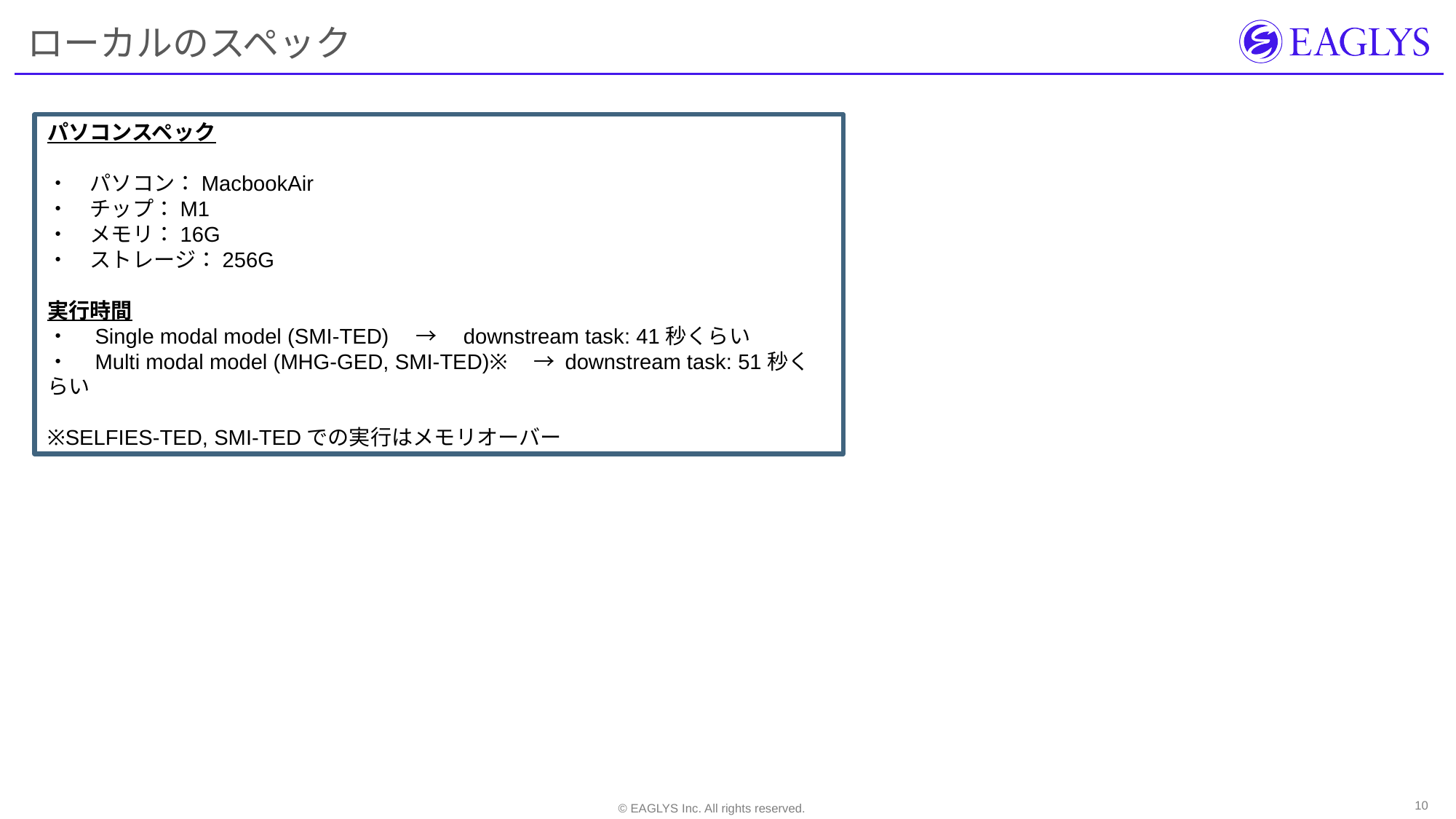

# ローカルのスペック
パソコンスペック

・　パソコン：MacbookAir
・　チップ：M1
・　メモリ：16G
・　ストレージ：256G

実行時間
・　Single modal model (SMI-TED)　→　downstream task: 41秒くらい
・　Multi modal model (MHG-GED, SMI-TED)※　→ downstream task: 51秒くらい

※SELFIES-TED, SMI-TEDでの実行はメモリオーバー
10